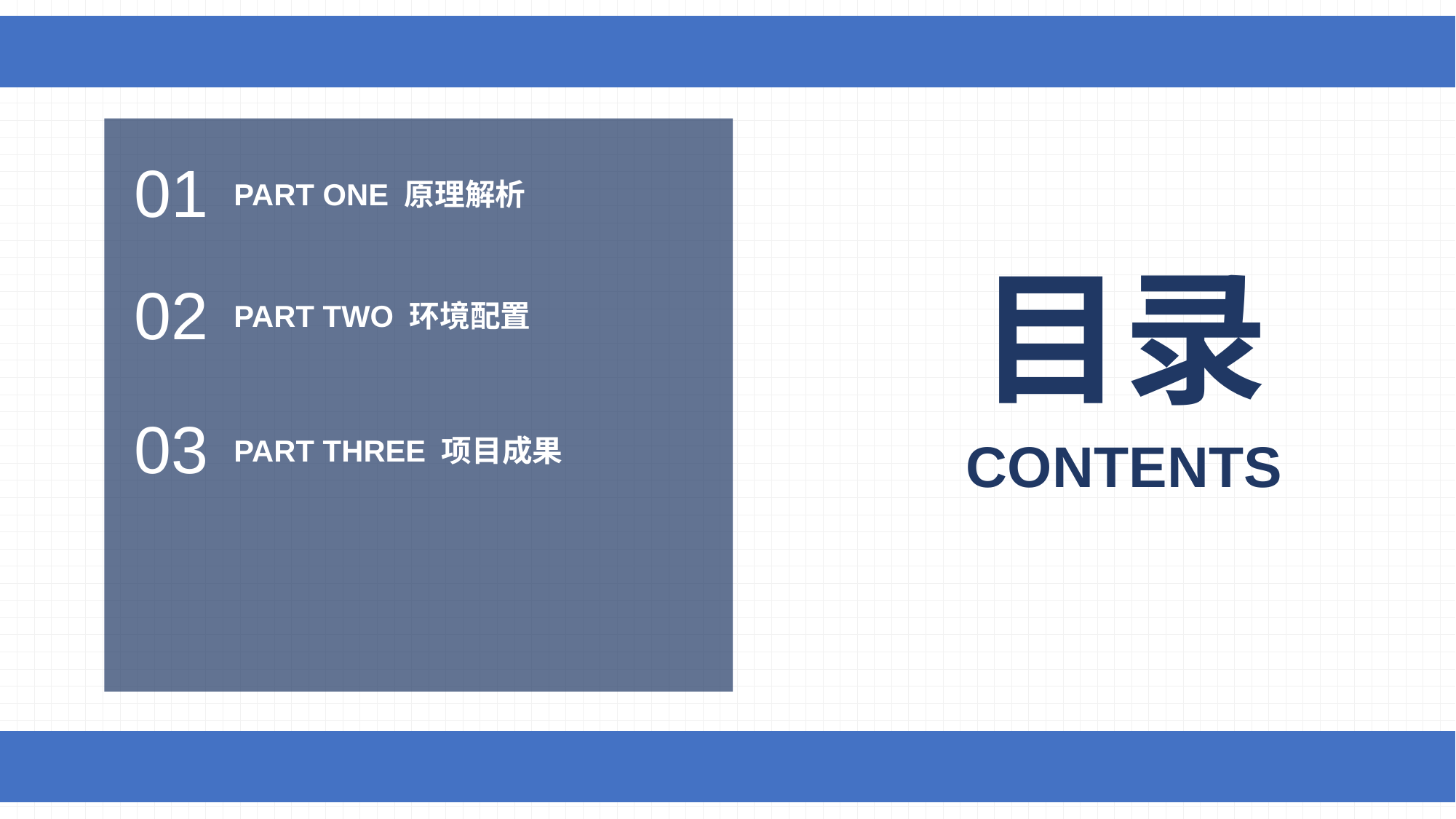

01
PART ONE 原理解析
目录
02
PART TWO 环境配置
03
PART THREE 项目成果
CONTENTS